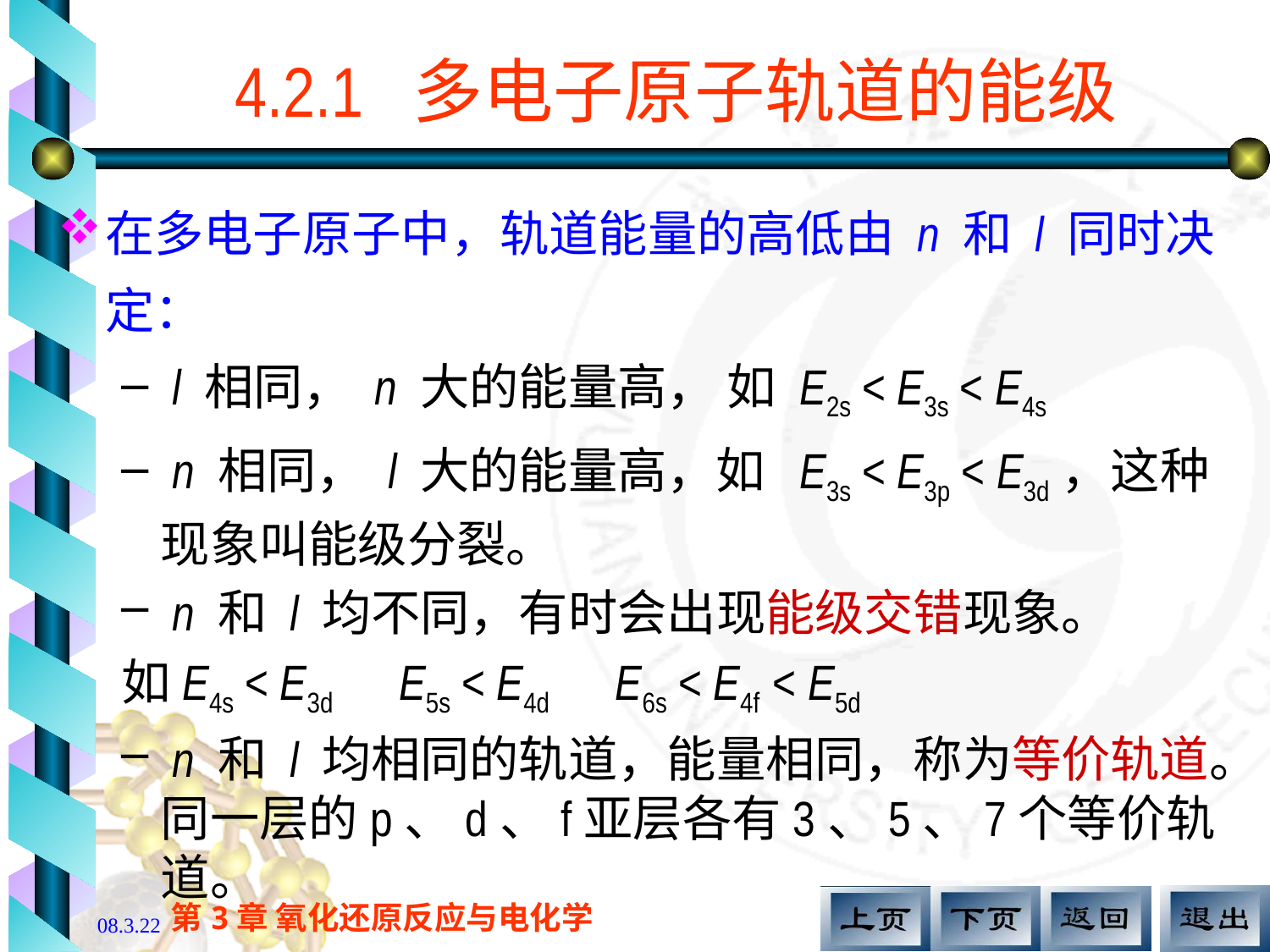

# 4.2.1  多电子原子轨道的能级
在多电子原子中，轨道能量的高低由 n 和 l 同时决定：
 l 相同， n 大的能量高， 如 E2s < E3s < E4s
 n 相同， l 大的能量高，如  E3s < E3p < E3d，这种现象叫能级分裂。
 n 和 l 均不同，有时会出现能级交错现象。
如E4s < E3d          E5s < E4d          E6s < E4f  < E5d
 n 和 l 均相同的轨道，能量相同，称为等价轨道。同一层的p、d、f亚层各有3、5、7个等价轨道。